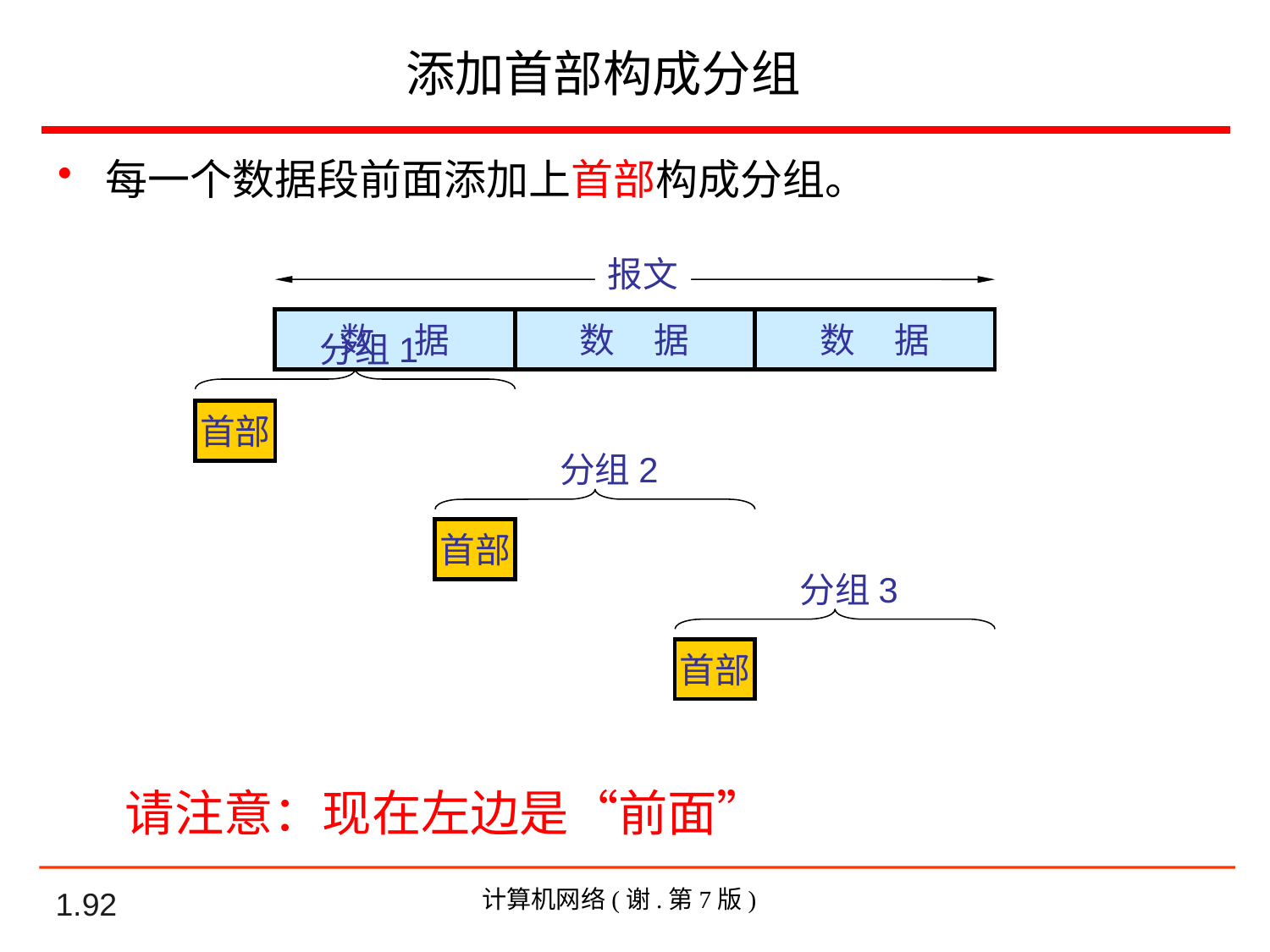

添加首部构成分组
每一个数据段前面添加上首部构成分组。
报文

数     据
数     据
数     据

分组 1
首部

分组 2
首部

分组 3
首部
请注意：现在左边是“前面”